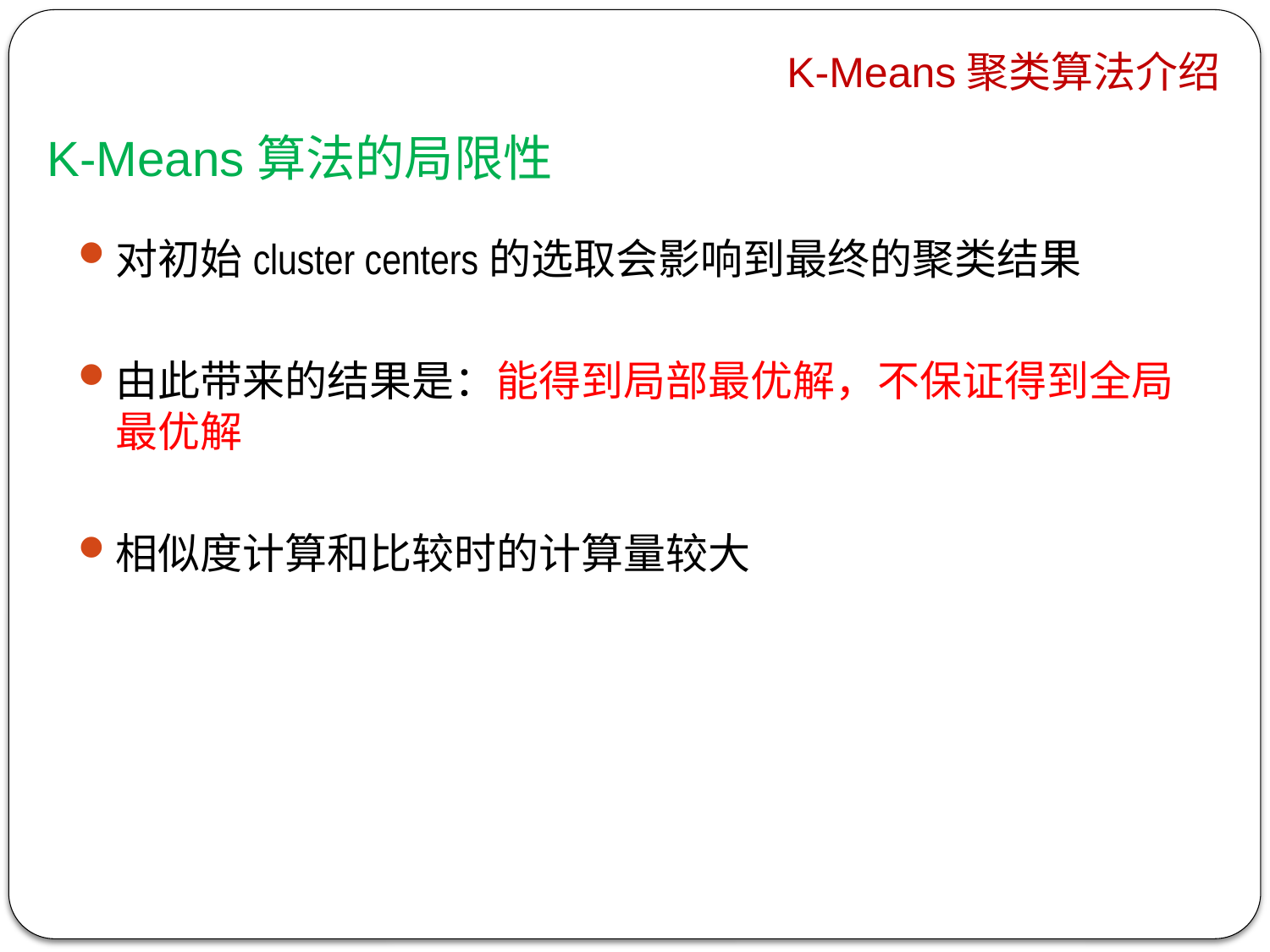

# K-Means聚类算法介绍
K-Means算法的局限性
对初始cluster centers的选取会影响到最终的聚类结果

由此带来的结果是：能得到局部最优解，不保证得到全局最优解

相似度计算和比较时的计算量较大